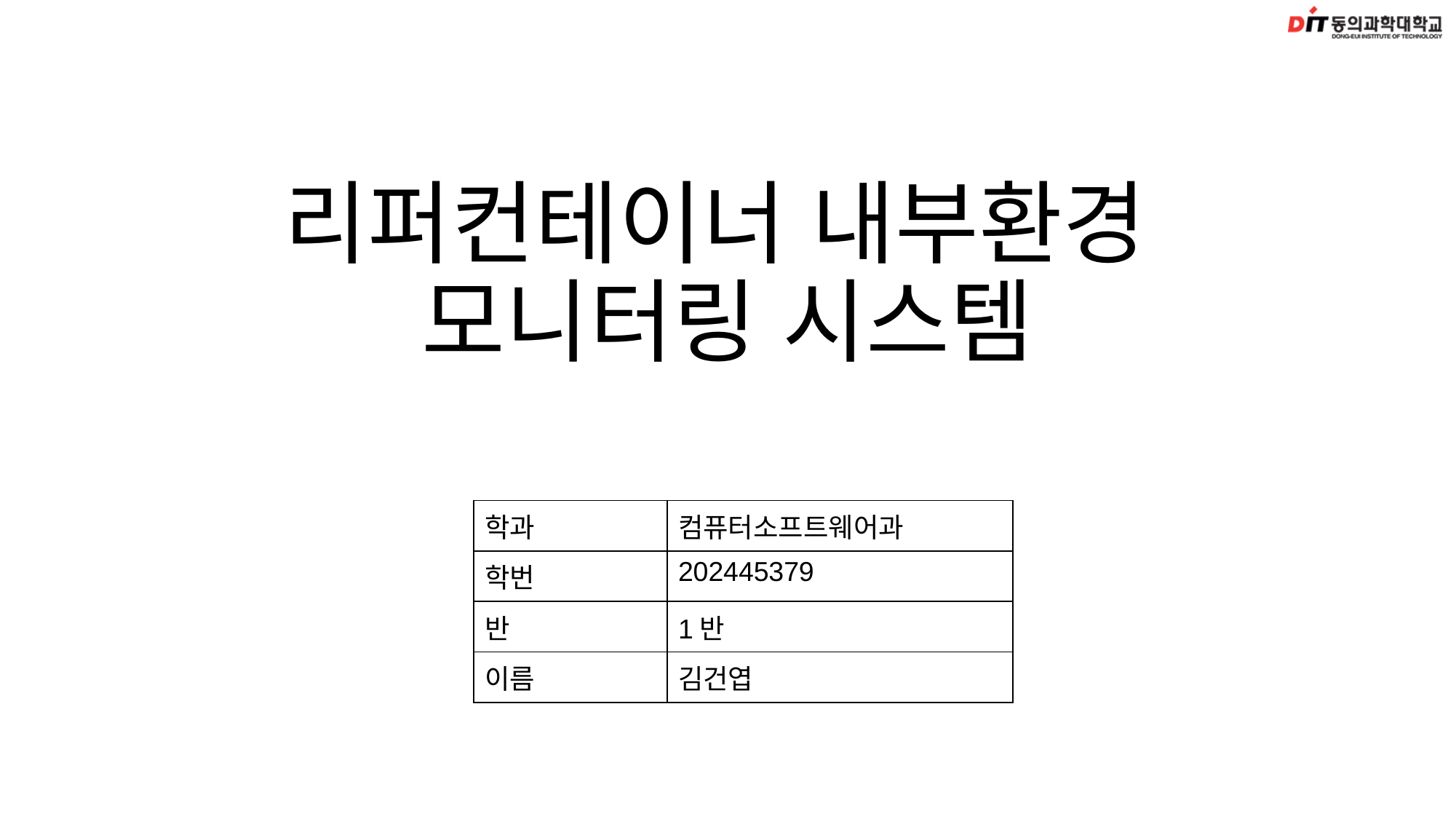

# 리퍼컨테이너 내부환경 모니터링 시스템
| 학과 | 컴퓨터소프트웨어과 |
| --- | --- |
| 학번 | 202445379 |
| 반 | 1반 |
| 이름 | 김건엽 |